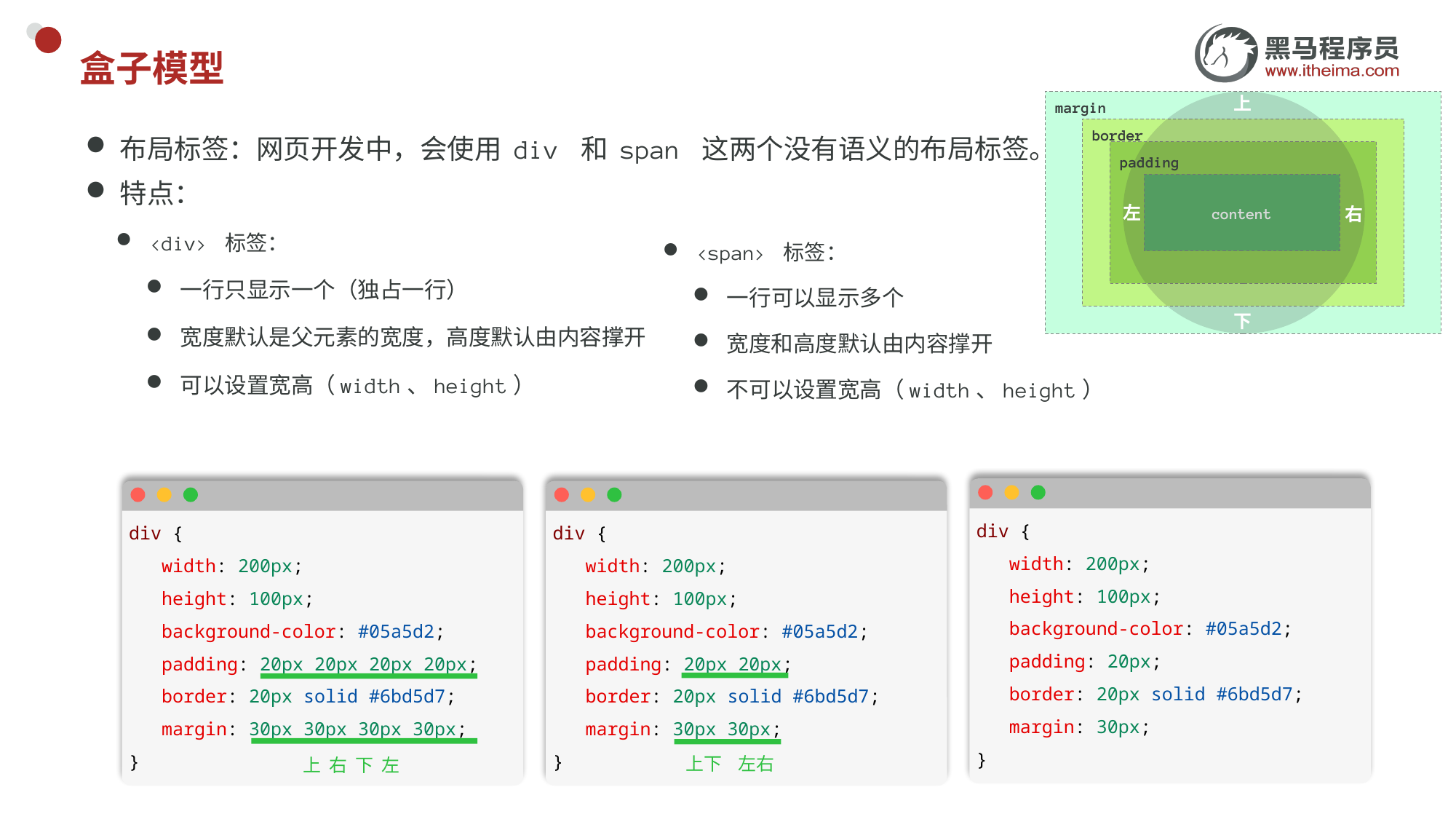

# 盒子模型

上
左
右
下
margin

border
布局标签：网页开发中，会使用 div 和 span 这两个没有语义的布局标签。
特点：
<div> 标签：
一行只显示一个（独占一行）
宽度默认是父元素的宽度，高度默认由内容撑开
可以设置宽高（width、height）

padding

content
<span> 标签：
一行可以显示多个
宽度和高度默认由内容撑开
不可以设置宽高（width、height）
div {
   width: 200px;
   height: 100px;
   background-color: #05a5d2;
   padding: 20px;
   border: 20px solid #6bd5d7;
   margin: 30px;
}

div {
   width: 200px;
   height: 100px;
   background-color: #05a5d2;
   padding: 20px 20px 20px 20px;
   border: 20px solid #6bd5d7;
   margin: 30px 30px 30px 30px;
}

div {
   width: 200px;
   height: 100px;
   background-color: #05a5d2;
   padding: 20px 20px;
   border: 20px solid #6bd5d7;
   margin: 30px 30px;
}

上下    左右
上  右  下  左